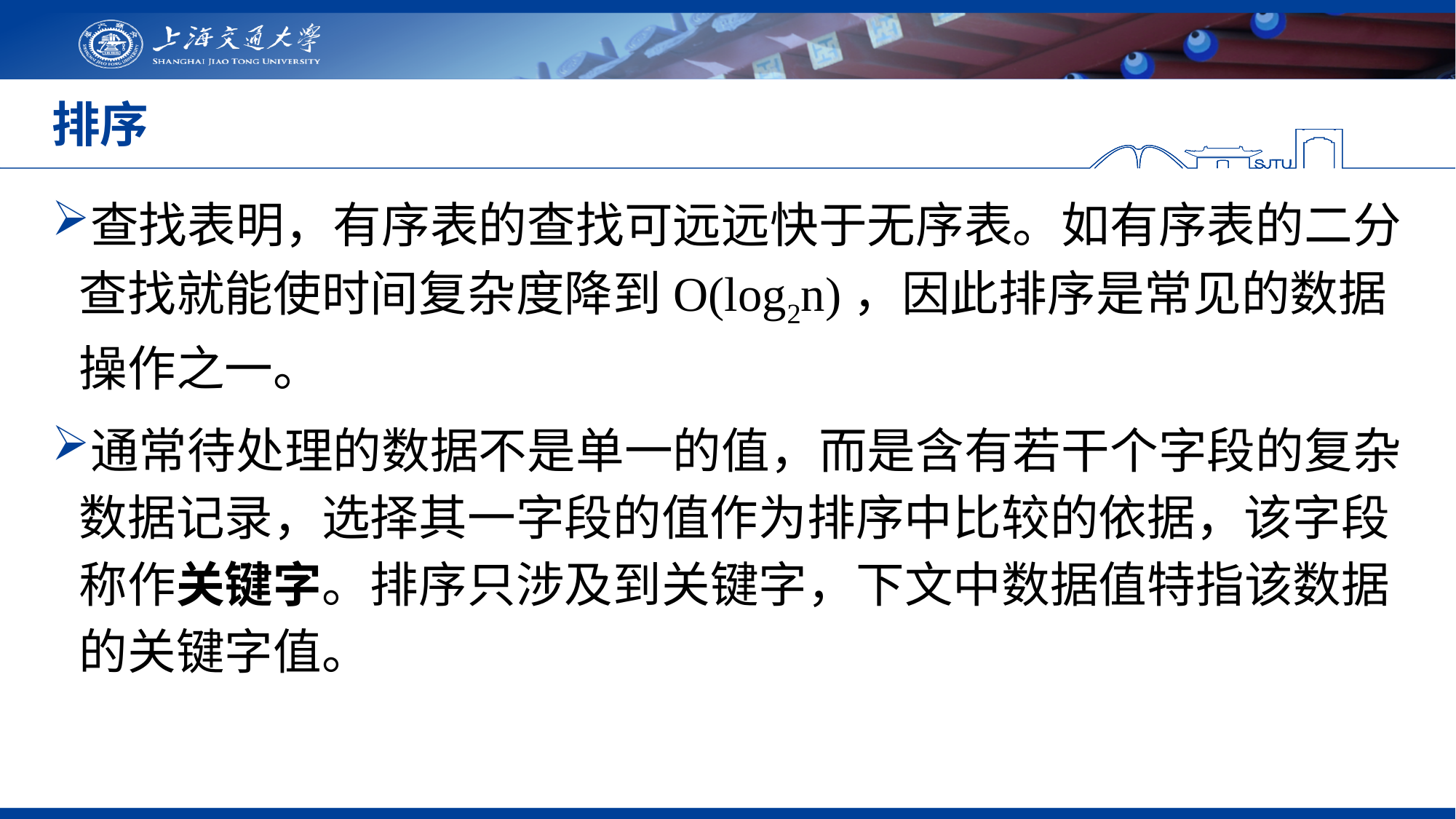

# 排序
查找表明，有序表的查找可远远快于无序表。如有序表的二分查找就能使时间复杂度降到O(log2n)，因此排序是常见的数据操作之一。
通常待处理的数据不是单一的值，而是含有若干个字段的复杂数据记录，选择其一字段的值作为排序中比较的依据，该字段称作关键字。排序只涉及到关键字，下文中数据值特指该数据的关键字值。